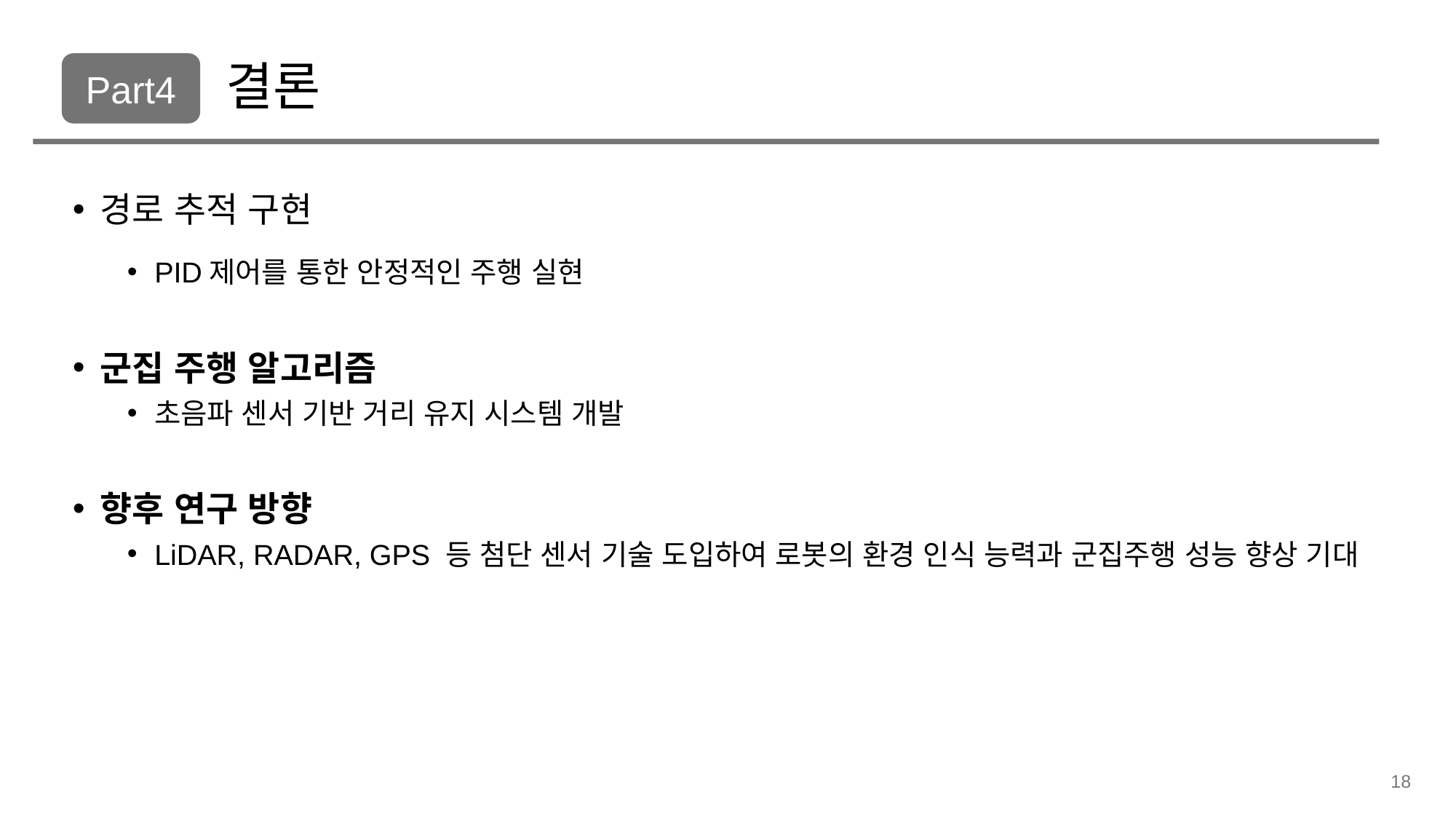

Part4
# 결론
경로 추적 구현
PID제어를 통한 안정적인 주행 실현
군집 주행 알고리즘
초음파 센서 기반 거리 유지 시스템 개발
향후 연구 방향
LiDAR, RADAR, GPS 등 첨단 센서 기술 도입하여 로봇의 환경 인식 능력과 군집주행 성능 향상 기대

18